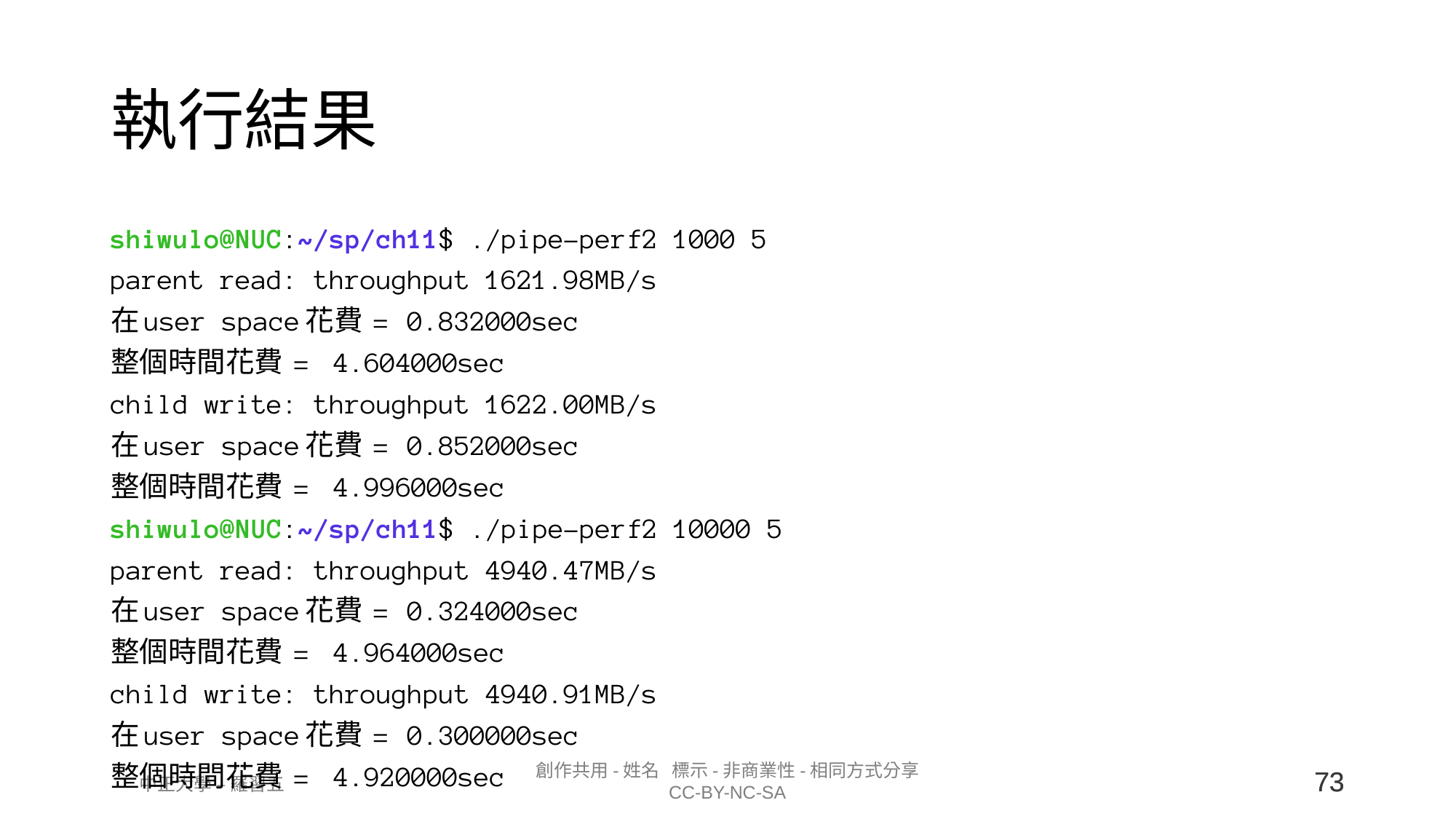

# 執行結果
shiwulo@NUC:~/sp/ch11$ ./pipe-perf2 1000 5
parent read: throughput 1621.98MB/s
在user space花費 = 		0.832000sec
整個時間花費 = 		4.604000sec
child write: throughput 1622.00MB/s
在user space花費 = 		0.852000sec
整個時間花費 = 		4.996000sec
shiwulo@NUC:~/sp/ch11$ ./pipe-perf2 10000 5
parent read: throughput 4940.47MB/s
在user space花費 = 		0.324000sec
整個時間花費 = 		4.964000sec
child write: throughput 4940.91MB/s
在user space花費 = 		0.300000sec
整個時間花費 = 		4.920000sec